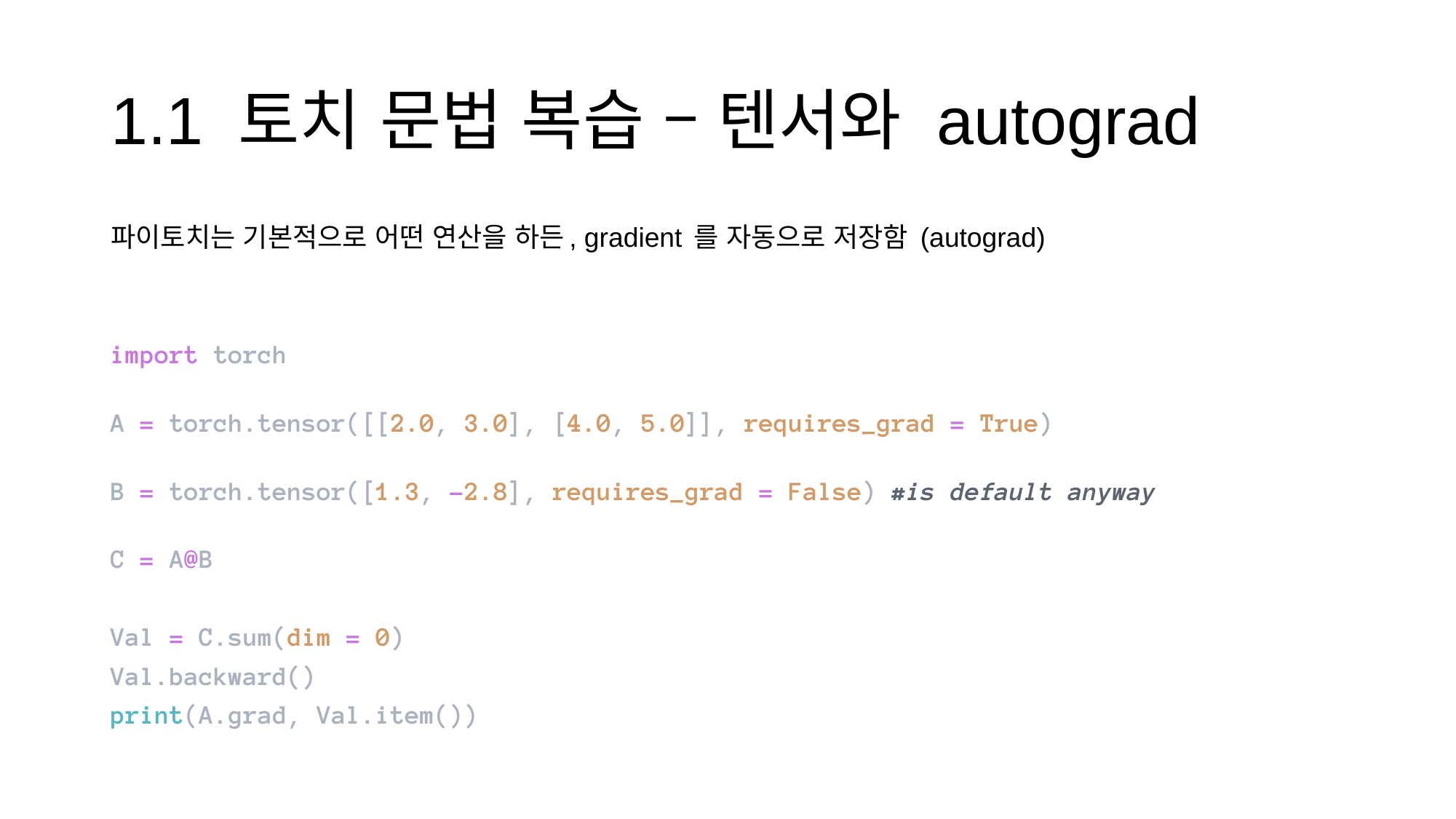

# 1.1 토치 문법 복습 – 텐서와 autograd
파이토치는 기본적으로 어떤 연산을 하든, gradient 를 자동으로 저장함 (autograd)

import torch
A = torch.tensor([[2.0, 3.0], [4.0, 5.0]], requires_grad = True)
B = torch.tensor([1.3, -2.8], requires_grad = False) #is default anyway
C = A@B

Val = C.sum(dim = 0)
Val.backward()
print(A.grad, Val.item())